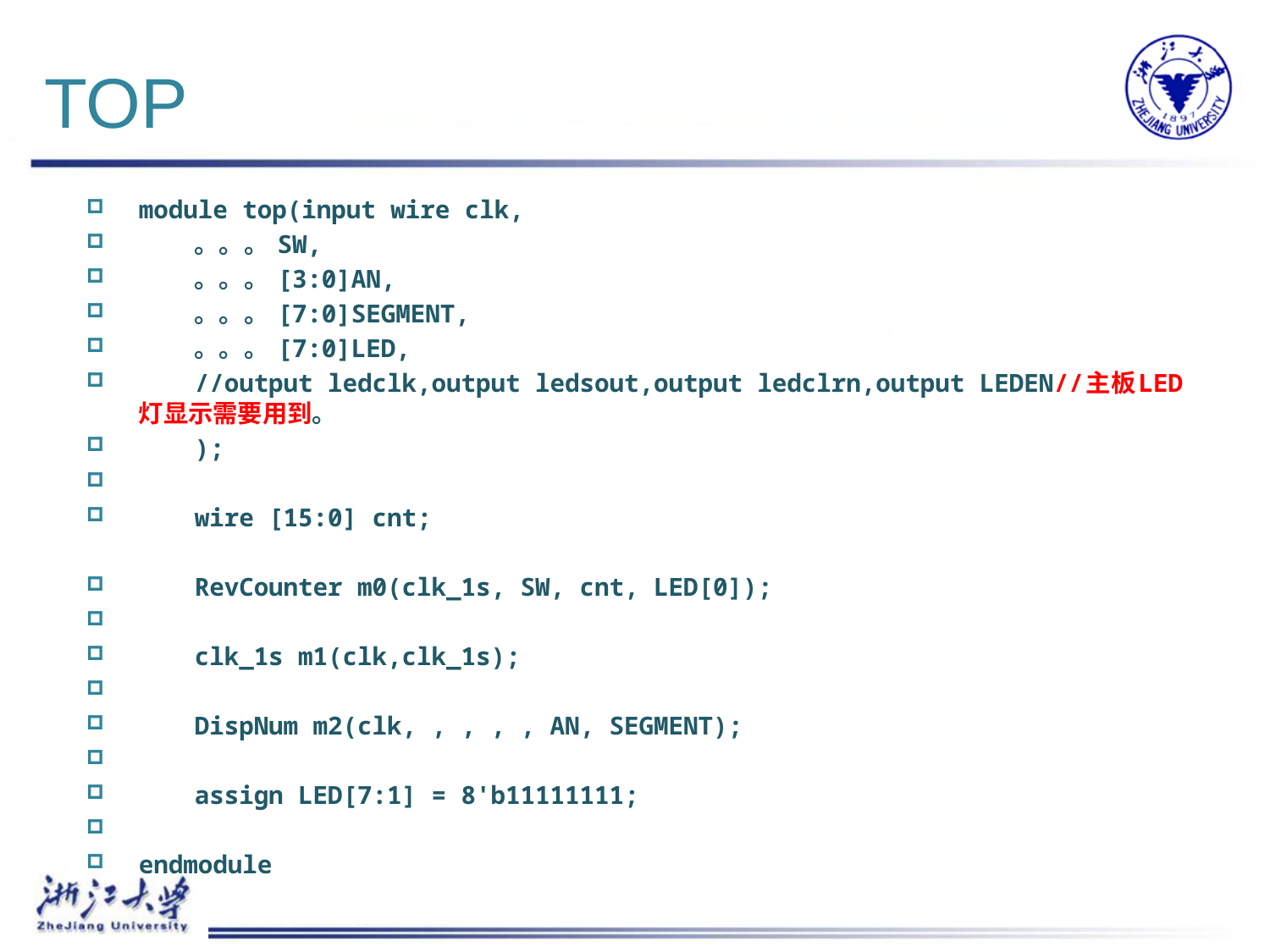

# TOP
module top(input wire clk,
		。。。 SW,
		。。。 [3:0]AN,
		。。。 [7:0]SEGMENT,
		。。。 [7:0]LED,
	//output ledclk,output ledsout,output ledclrn,output LEDEN//主板LED灯显示需要用到。
	);

	wire [15:0] cnt;

	RevCounter m0(clk_1s, SW, cnt, LED[0]);

	clk_1s m1(clk,clk_1s);

	DispNum m2(clk, , , , , AN, SEGMENT);

	assign LED[7:1] = 8'b11111111;

endmodule